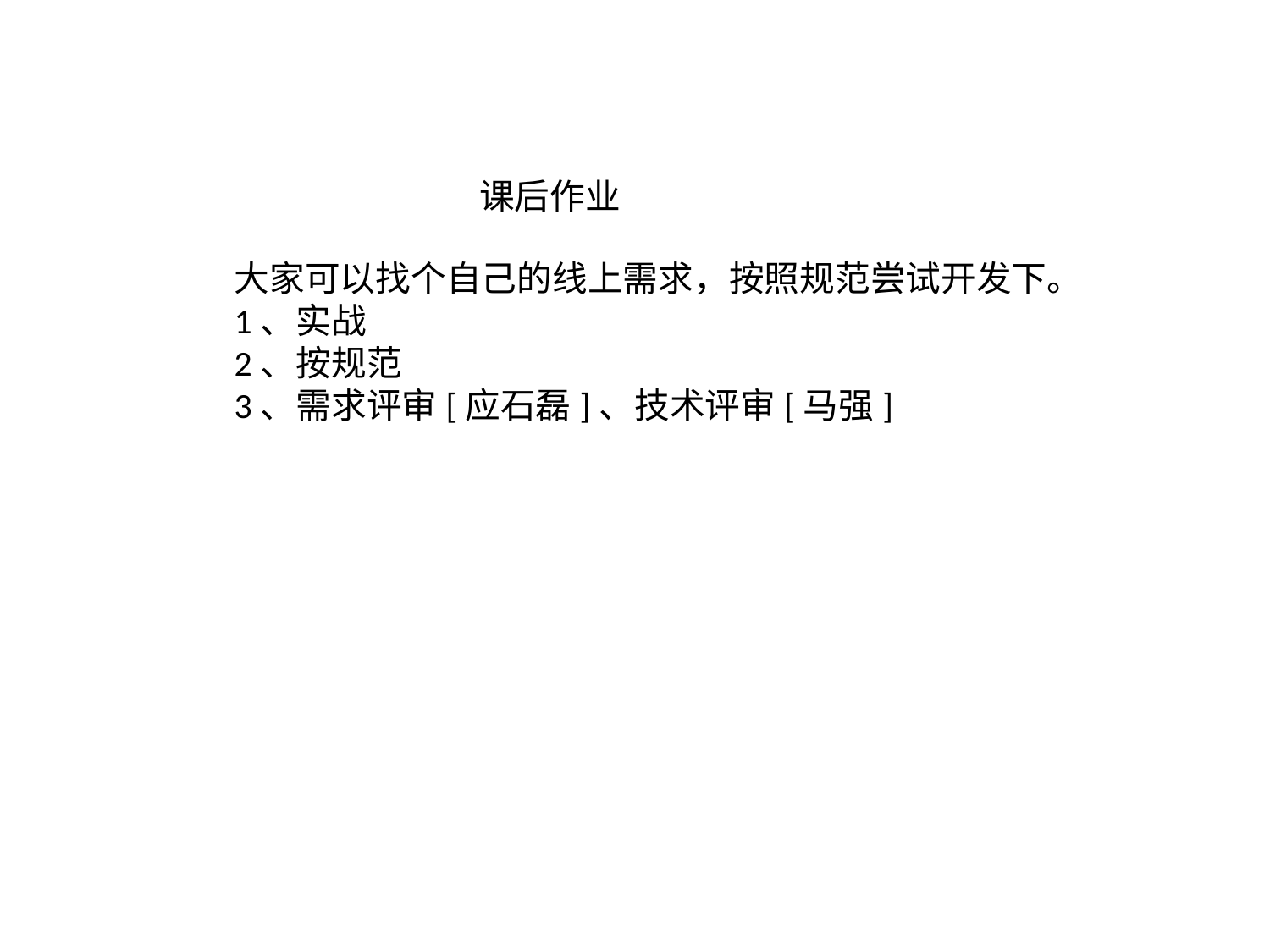

课后作业
大家可以找个自己的线上需求，按照规范尝试开发下。
1、实战
2、按规范
3、需求评审[应石磊]、技术评审[马强]